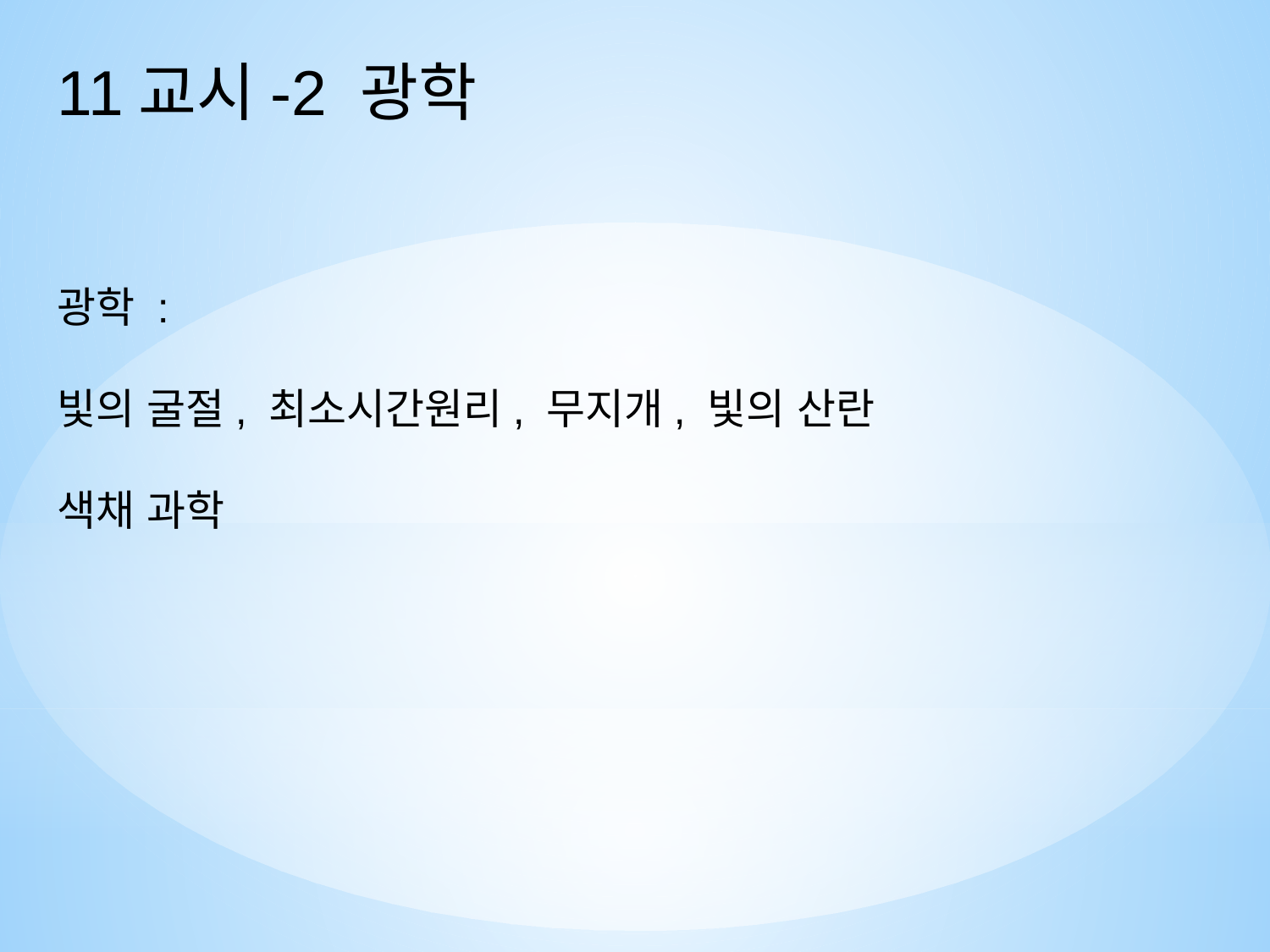

11교시-2 광학

광학 :

빛의 굴절, 최소시간원리, 무지개, 빛의 산란

색채 과학